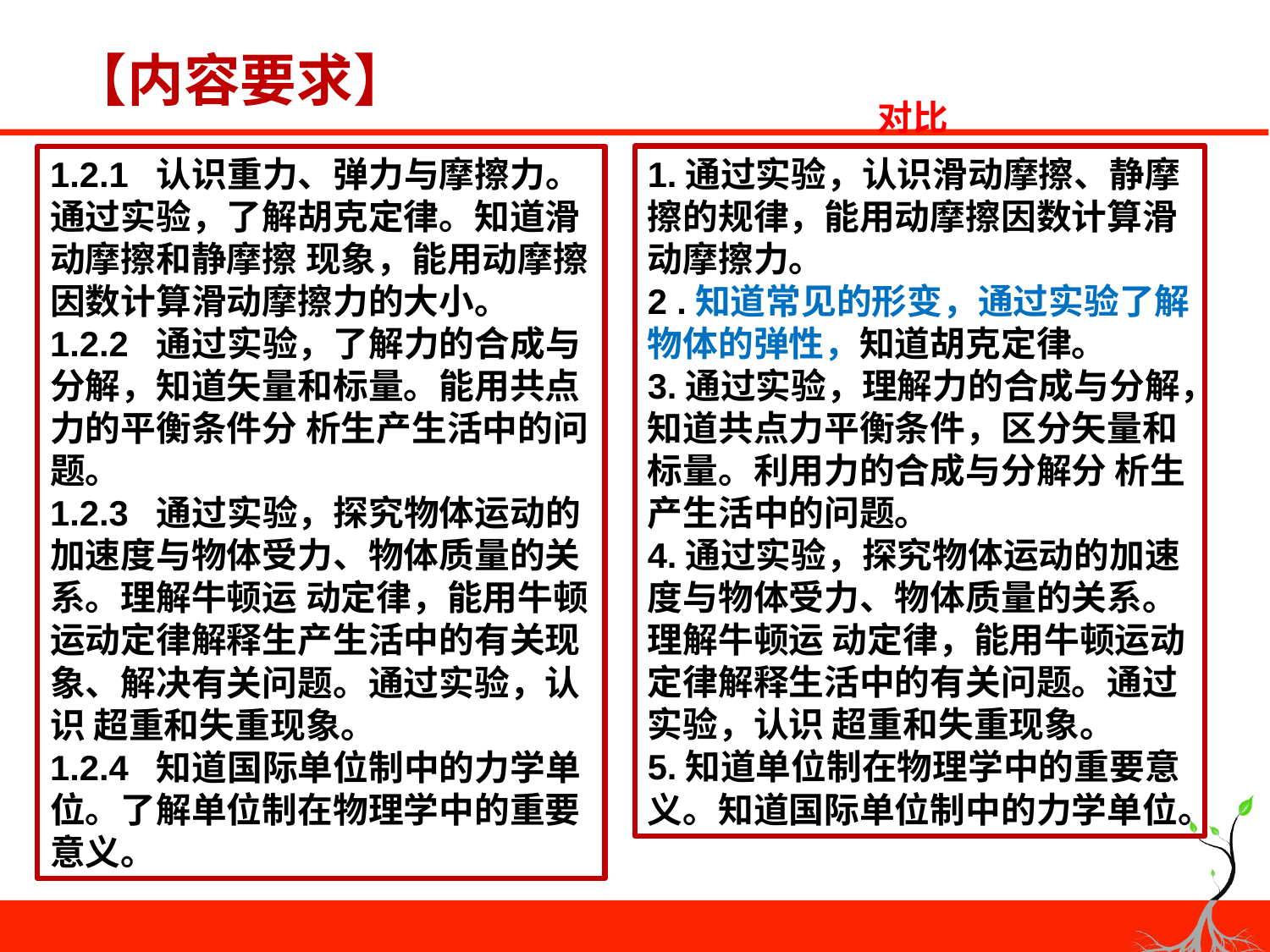

# 【内容要求】
对比
1.通过实验，认识滑动摩擦、静摩擦的规律，能用动摩擦因数计算滑动摩擦力。
2 .知道常见的形变，通过实验了解物体的弹性，知道胡克定律。
3.通过实验，理解力的合成与分解，知道共点力平衡条件，区分矢量和标量。利用力的合成与分解分 析生产生活中的问题。
4.通过实验，探究物体运动的加速度与物体受力、物体质量的关系。理解牛顿运 动定律，能用牛顿运动定律解释生活中的有关问题。通过实验，认识 超重和失重现象。
5.知道单位制在物理学中的重要意义。知道国际单位制中的力学单位。
1.2.1  认识重力、弹力与摩擦力。通过实验，了解胡克定律。知道滑动摩擦和静摩擦 现象，能用动摩擦因数计算滑动摩擦力的大小。
1.2.2  通过实验，了解力的合成与分解，知道矢量和标量。能用共点力的平衡条件分 析生产生活中的问题。
1.2.3  通过实验，探究物体运动的加速度与物体受力、物体质量的关系。理解牛顿运 动定律，能用牛顿运动定律解释生产生活中的有关现象、解决有关问题。通过实验，认识 超重和失重现象。
1.2.4  知道国际单位制中的力学单位。了解单位制在物理学中的重要意义。